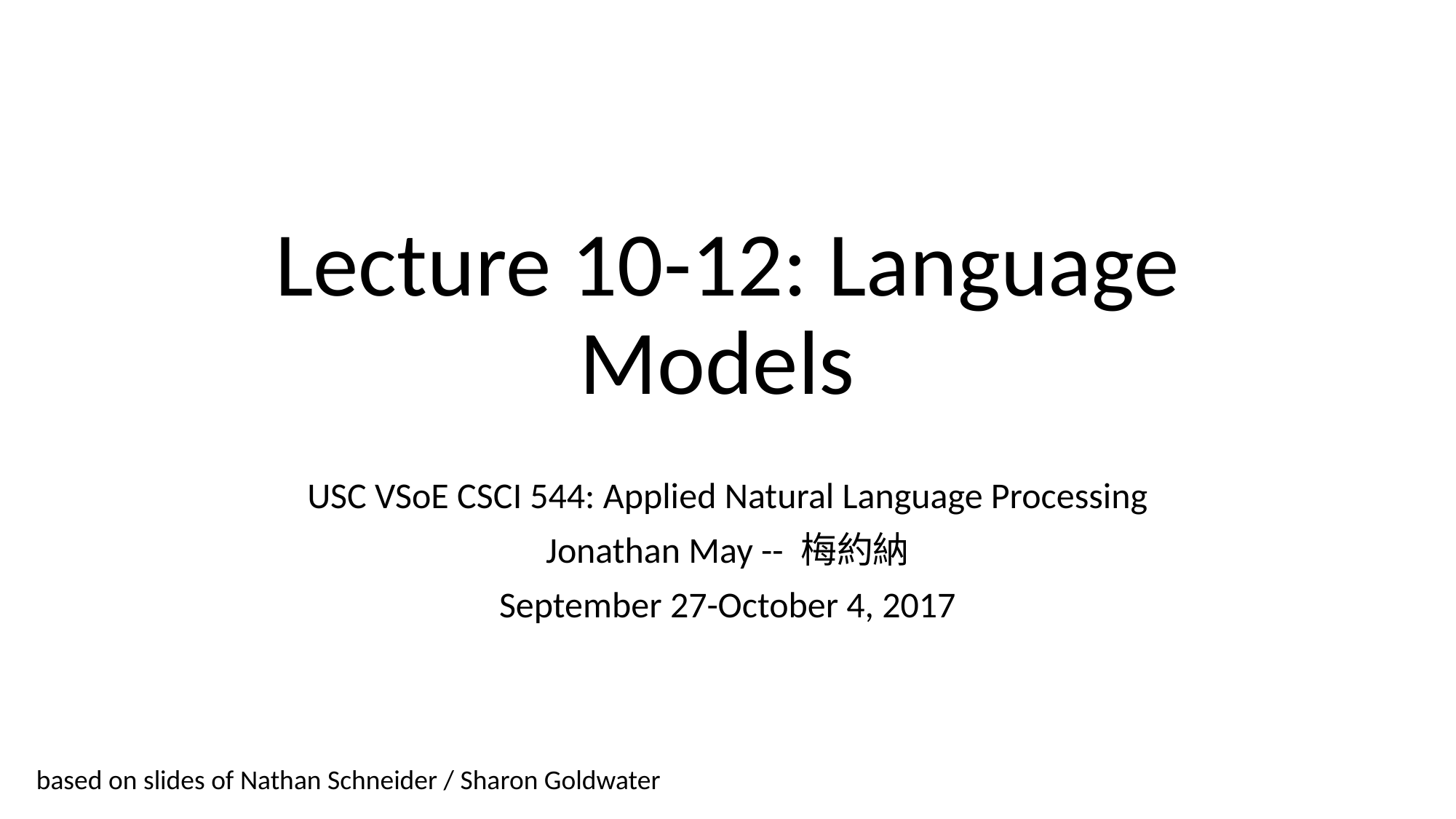

# Lecture 10-12: Language Models
USC VSoE CSCI 544: Applied Natural Language Processing
Jonathan May -- 梅約納
September 27-October 4, 2017
based on slides of Nathan Schneider / Sharon Goldwater